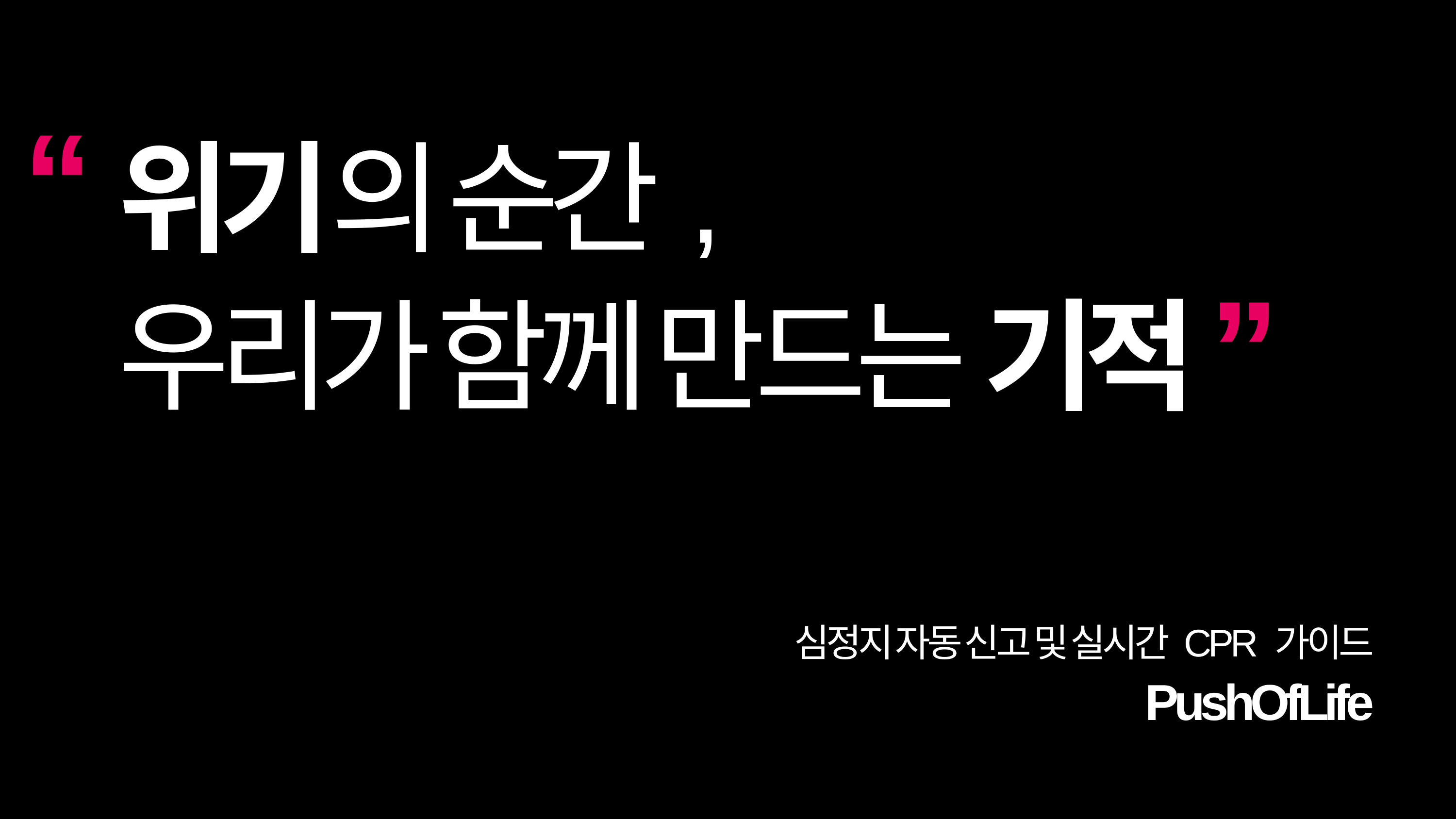

“
위기의 순간,
우리가 함께 만드는 기적
”
심정지 자동 신고 및 실시간 CPR 가이드
PushOfLife